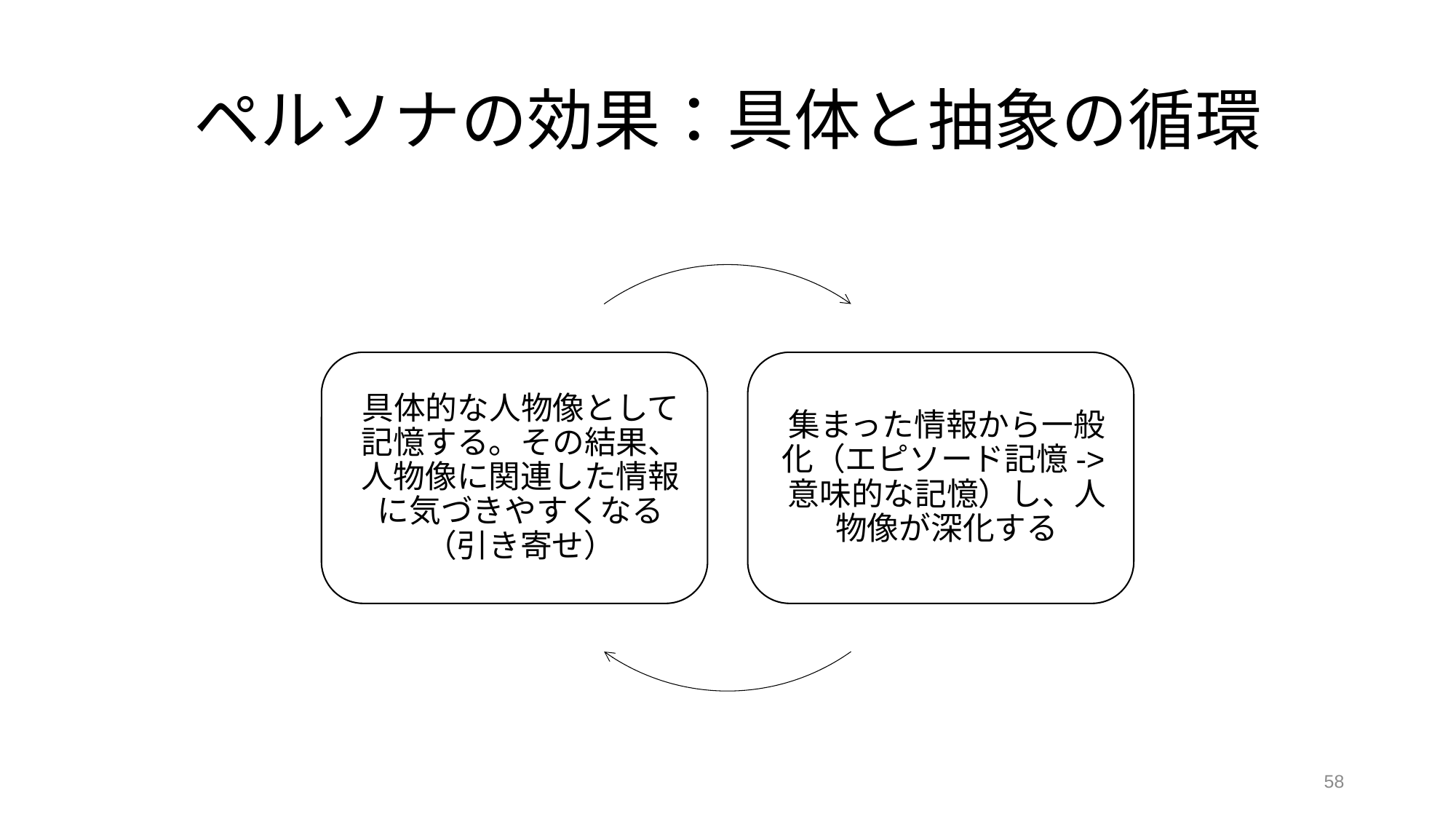

# ペルソナの効果：具体と抽象の循環
具体的な人物像として記憶する。その結果、人物像に関連した情報に気づきやすくなる（引き寄せ）
集まった情報から一般化（エピソード記憶->意味的な記憶）し、人物像が深化する
58